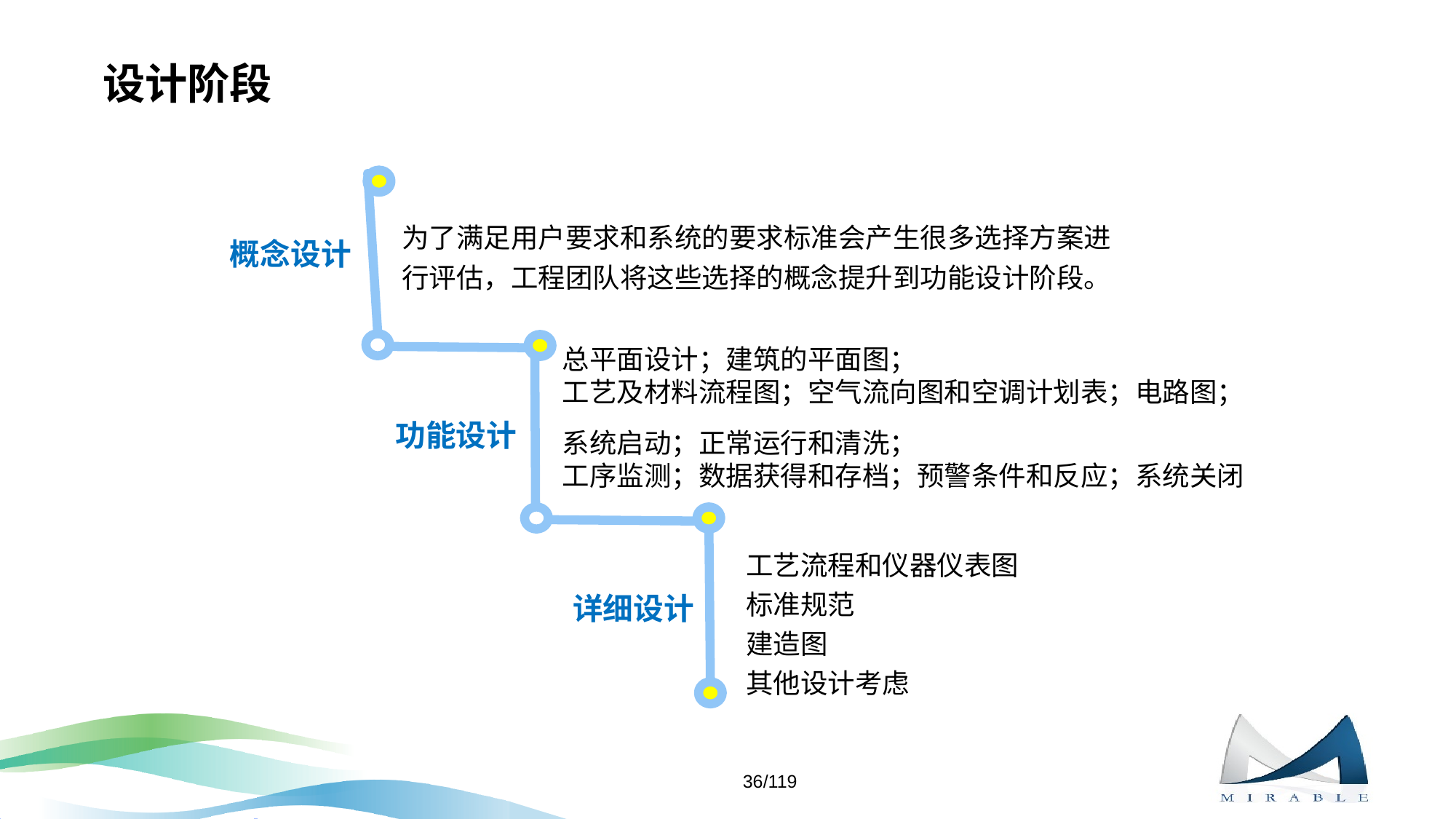

# 设计阶段
为了满足用户要求和系统的要求标准会产生很多选择方案进行评估，工程团队将这些选择的概念提升到功能设计阶段。
概念设计

总平面设计；建筑的平面图；
工艺及材料流程图；空气流向图和空调计划表；电路图；
系统启动；正常运行和清洗；
工序监测；数据获得和存档；预警条件和反应；系统关闭

功能设计

工艺流程和仪器仪表图
标准规范
建造图
其他设计考虑
详细设计

36/119